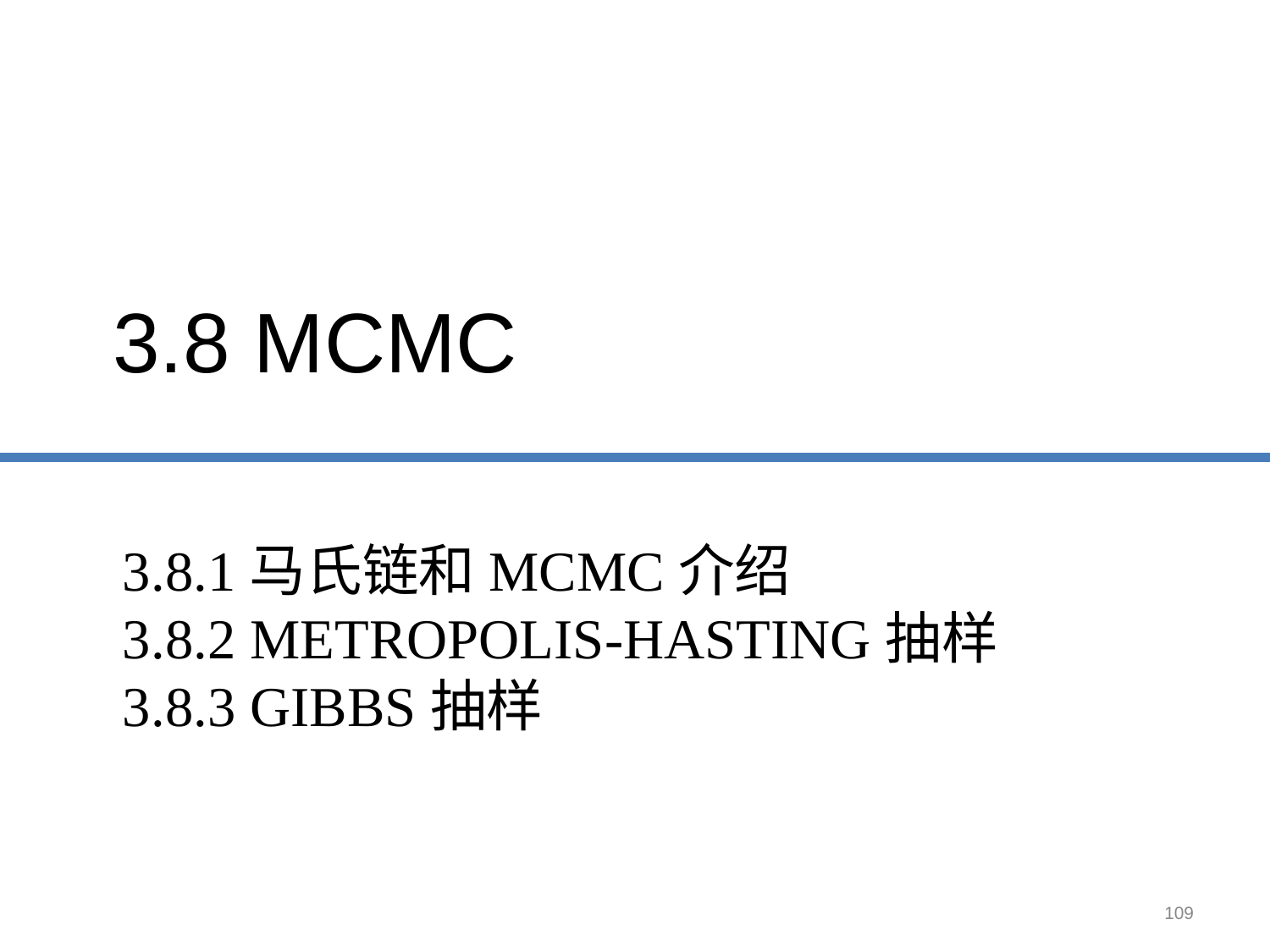

3.8 MCMC

# 3.8.1马氏链和MCMC介绍 3.8.2 Metropolis-Hasting抽样 3.8.3 Gibbs抽样
109